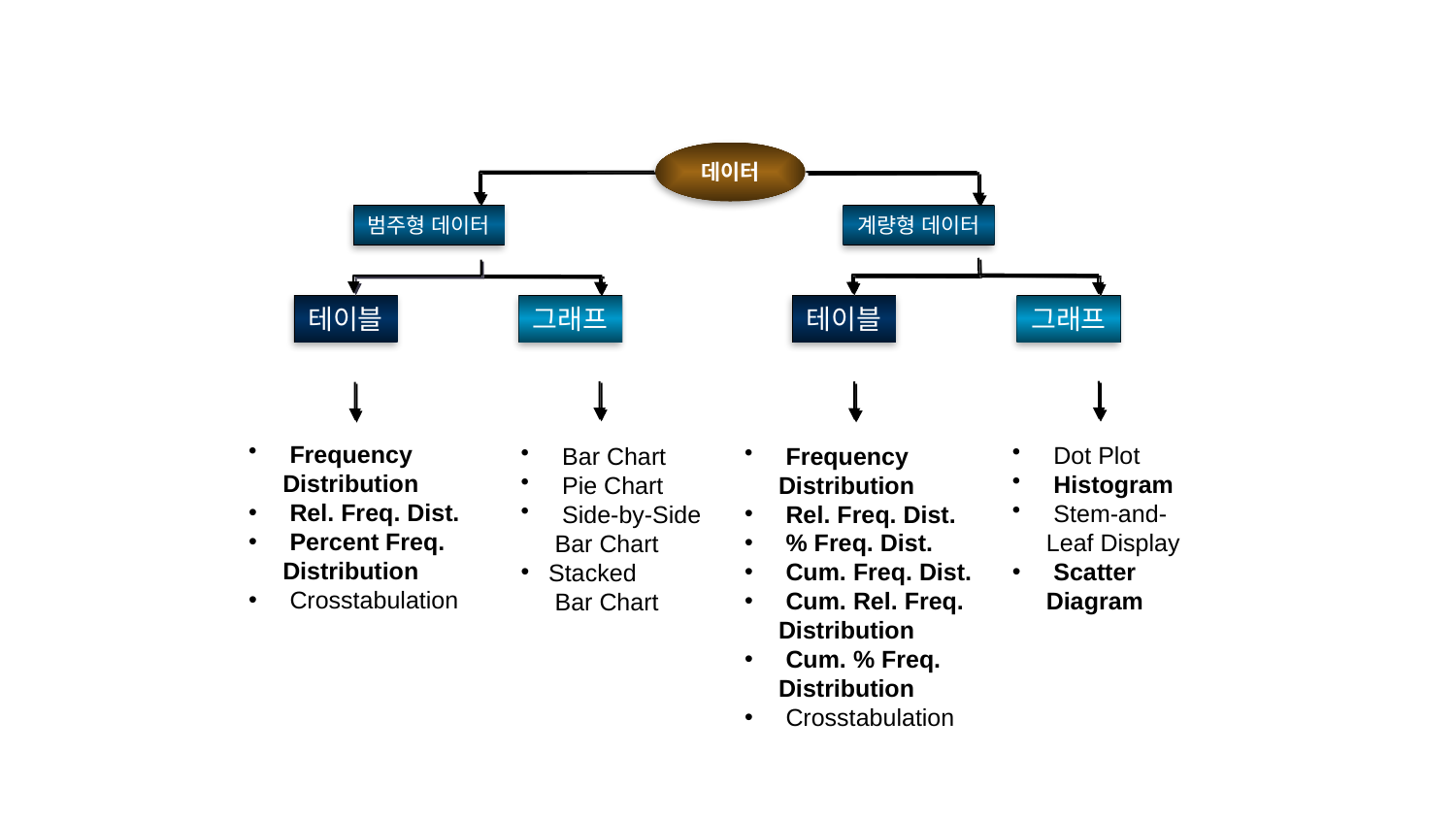

데이터

범주형 데이터
계량형 데이터

테이블
그래프
테이블
그래프

 Dot Plot
 Histogram
 Stem-and-
     Leaf Display
 Scatter
     Diagram
 Frequency
     Distribution
 Rel. Freq. Dist.
 Percent Freq.
     Distribution
 Crosstabulation
 Bar Chart
 Pie Chart
 Side-by-Side
     Bar Chart
Stacked
     Bar Chart
 Frequency
     Distribution
 Rel. Freq. Dist.
 % Freq. Dist.
 Cum. Freq. Dist.
 Cum. Rel. Freq.
     Distribution
 Cum. % Freq.
     Distribution
 Crosstabulation